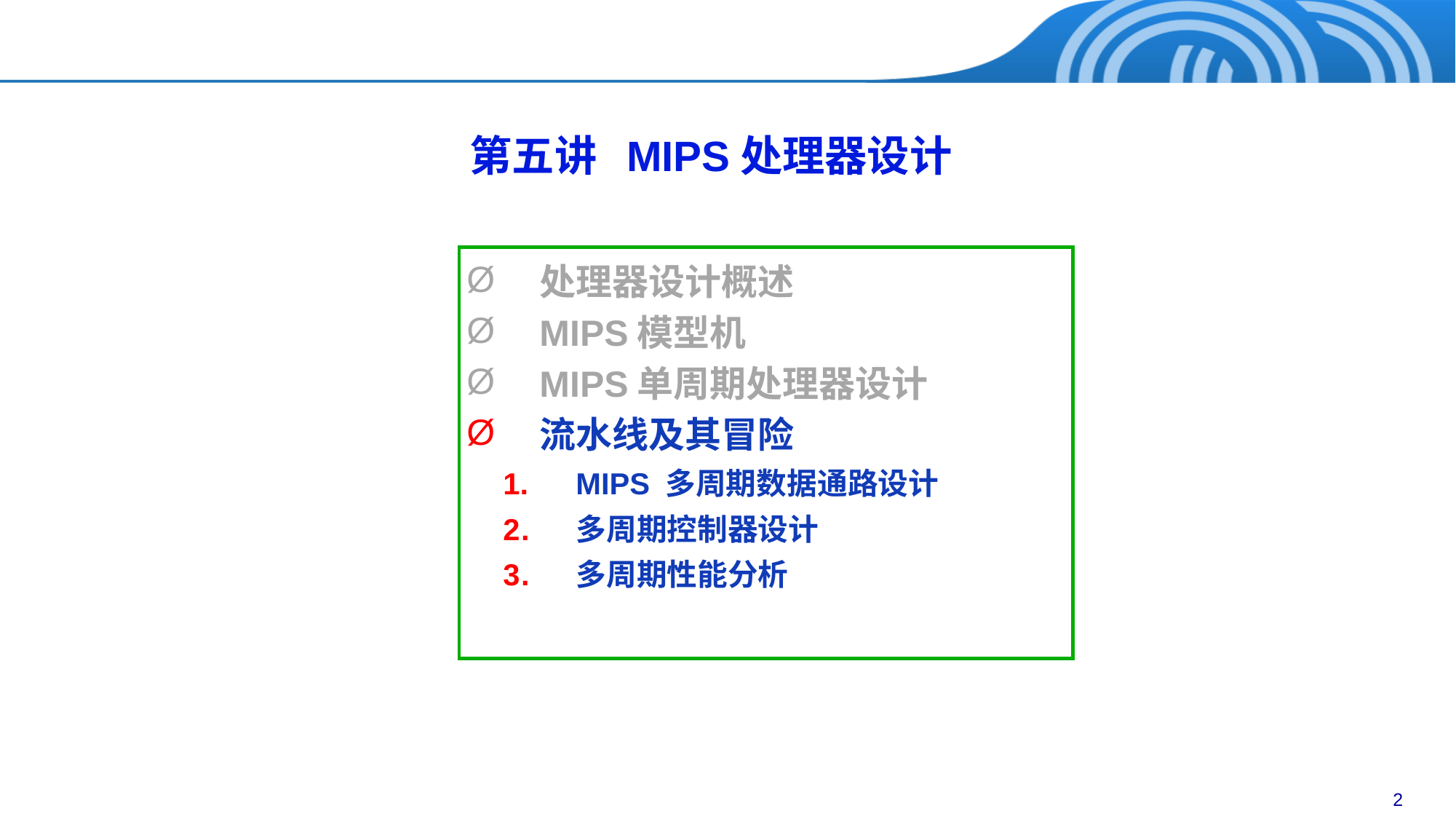

第五讲  MIPS处理器设计
处理器设计概述
MIPS模型机
MIPS单周期处理器设计
流水线及其冒险
MIPS 多周期数据通路设计
多周期控制器设计
多周期性能分析